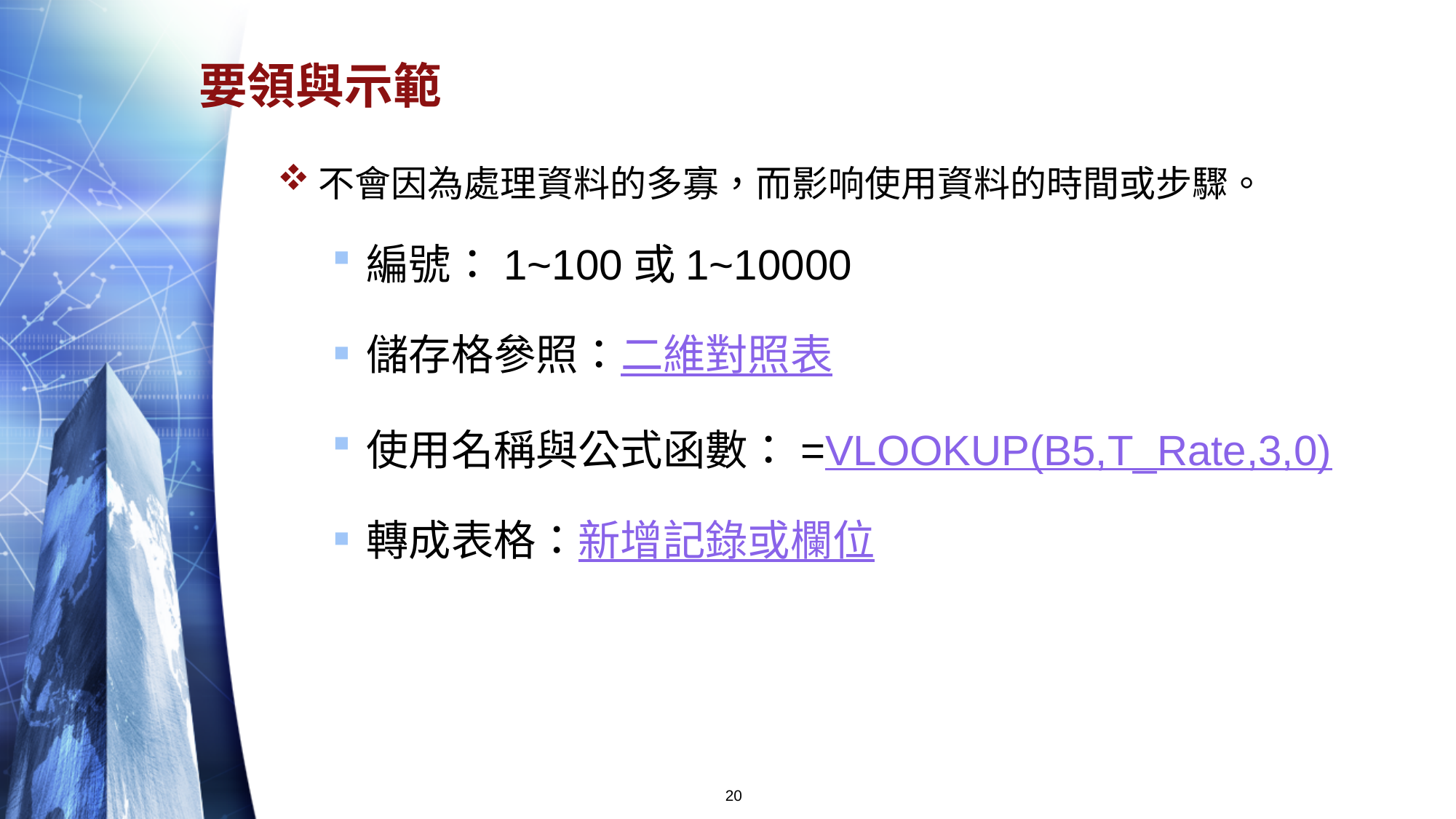

# 要領與示範
不會因為處理資料的多寡，而影响使用資料的時間或步驟。
編號：1~100或1~10000
儲存格參照：二維對照表
使用名稱與公式函數：=VLOOKUP(B5,T_Rate,3,0)
轉成表格：新增記錄或欄位
20